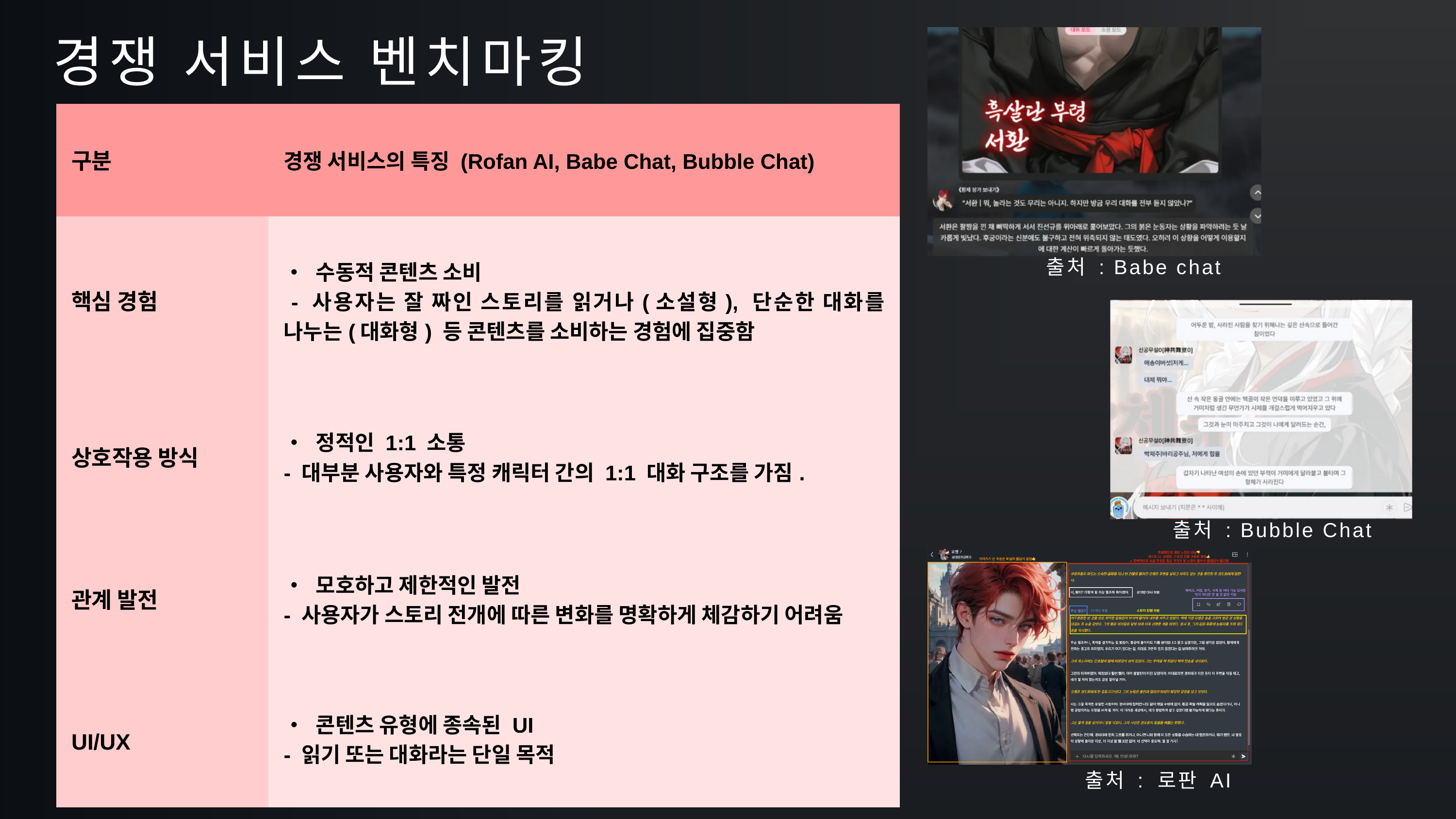

경쟁 서비스 벤치마킹

| 구분 | 경쟁 서비스의 특징 (Rofan AI, Babe Chat, Bubble Chat) |
| --- | --- |
| 핵심 경험 | • 수동적 콘텐츠 소비 - 사용자는 잘 짜인 스토리를 읽거나(소설형), 단순한 대화를 나누는(대화형) 등 콘텐츠를 소비하는 경험에 집중함 |
| 상호작용 방식 | • 정적인 1:1 소통 - 대부분 사용자와 특정 캐릭터 간의 1:1 대화 구조를 가짐. |
| 관계 발전 | • 모호하고 제한적인 발전 - 사용자가 스토리 전개에 따른 변화를 명확하게 체감하기 어려움 |
| UI/UX | • 콘텐츠 유형에 종속된 UI - 읽기 또는 대화라는 단일 목적 |
출처 : Babe chat

출처 : Bubble Chat

출처 : 로판 AI